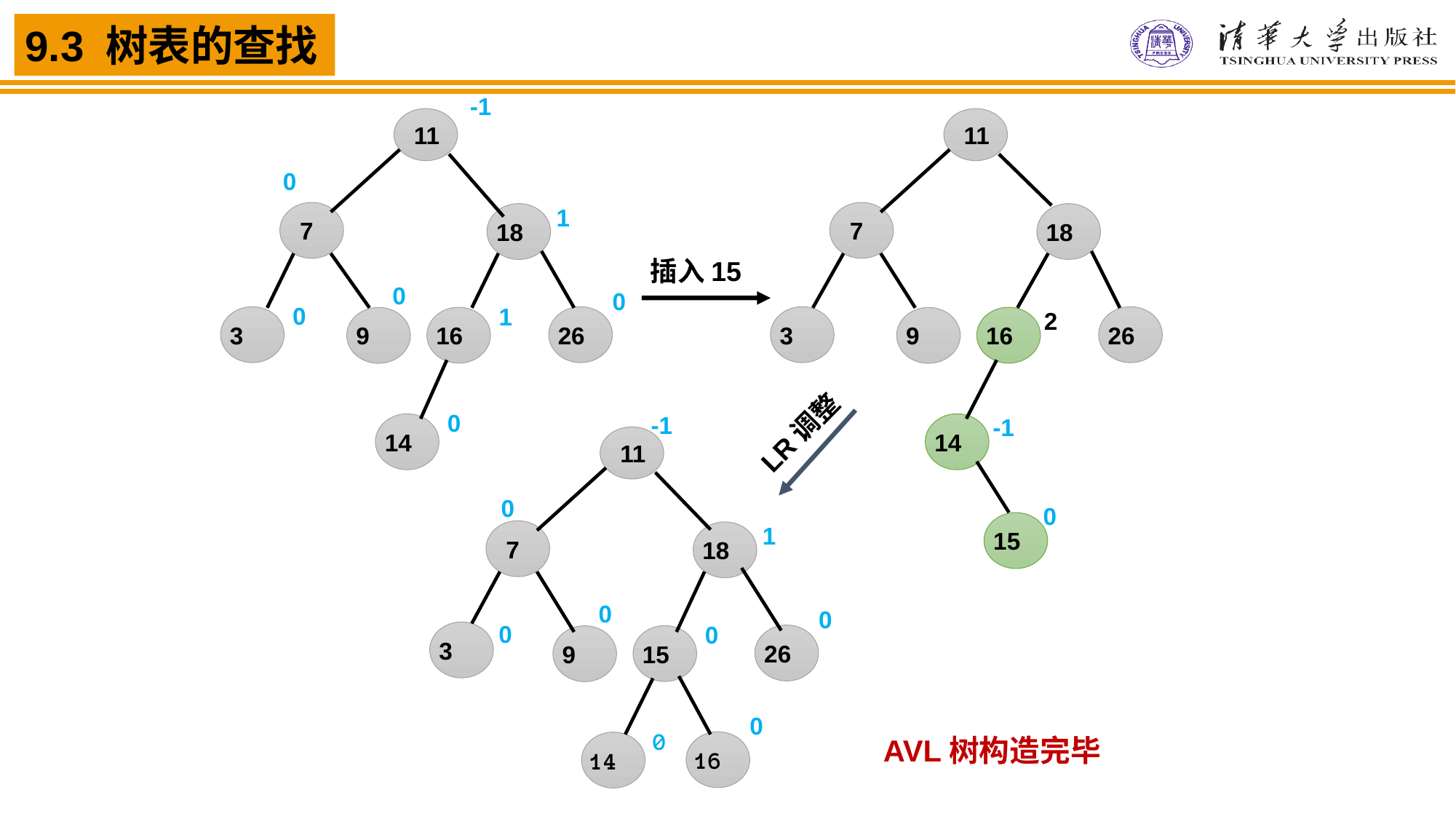

-1
11
11

7
18

插入15

2
3
26
16
9

-1
14

0
15

0
7
1
18

0
0
0
1
3
26
16
9

-1
LR调整

11

0
7
1
18

0
0
0
0
3
26
15
9

0
0
16
14
0
14
AVL树构造完毕